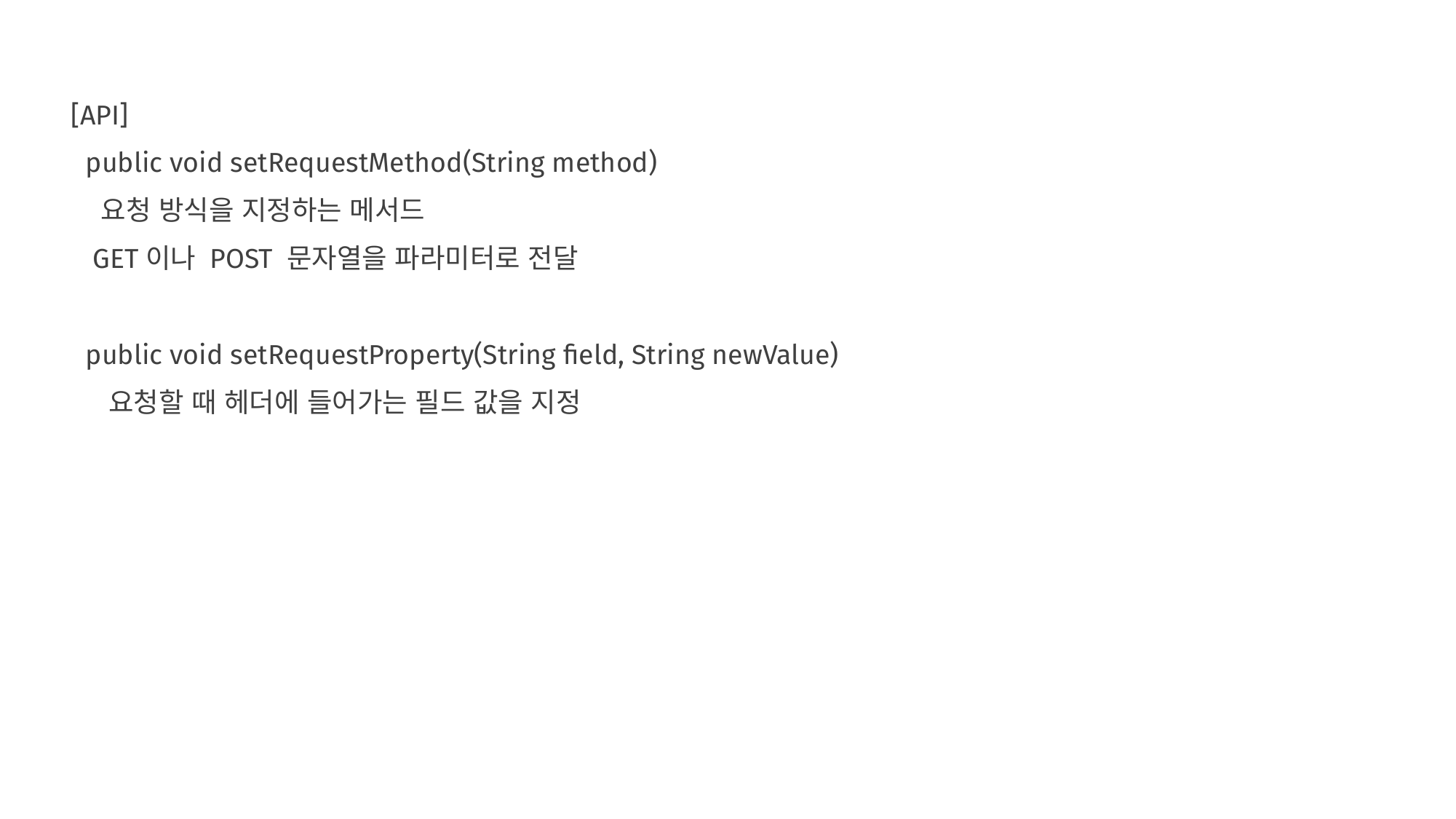

[API]
   public void setRequestMethod(String method)
    요청 방식을 지정하는 메서드
    GET이나 POST 문자열을 파라미터로 전달

   public void setRequestProperty(String field, String newValue)
     요청할 때 헤더에 들어가는 필드 값을 지정